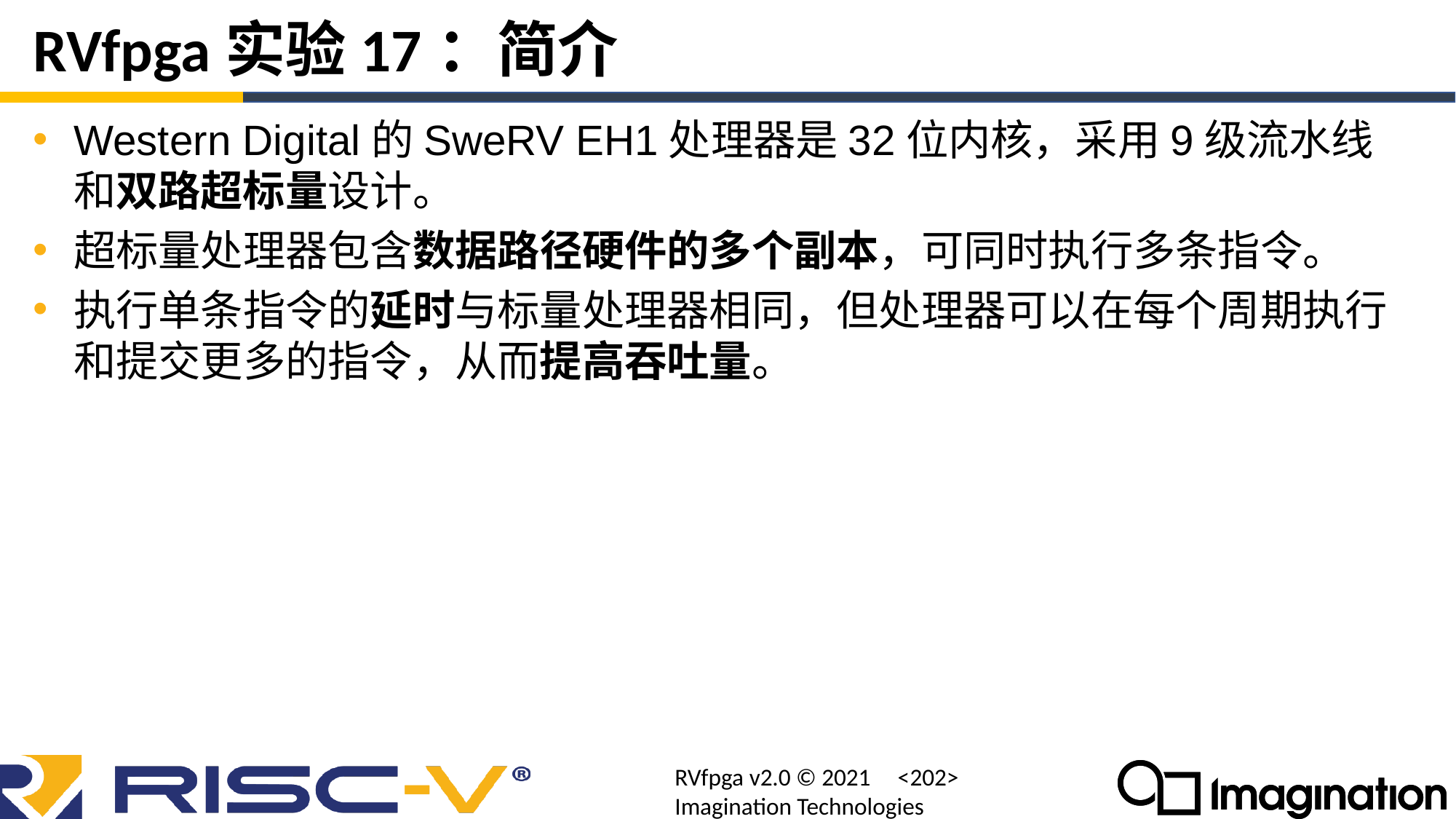

# RVfpga实验17：简介
Western Digital的SweRV EH1处理器是32位内核，采用9级流水线和双路超标量设计。
超标量处理器包含数据路径硬件的多个副本，可同时执行多条指令。
执行单条指令的延时与标量处理器相同，但处理器可以在每个周期执行和提交更多的指令，从而提高吞吐量。